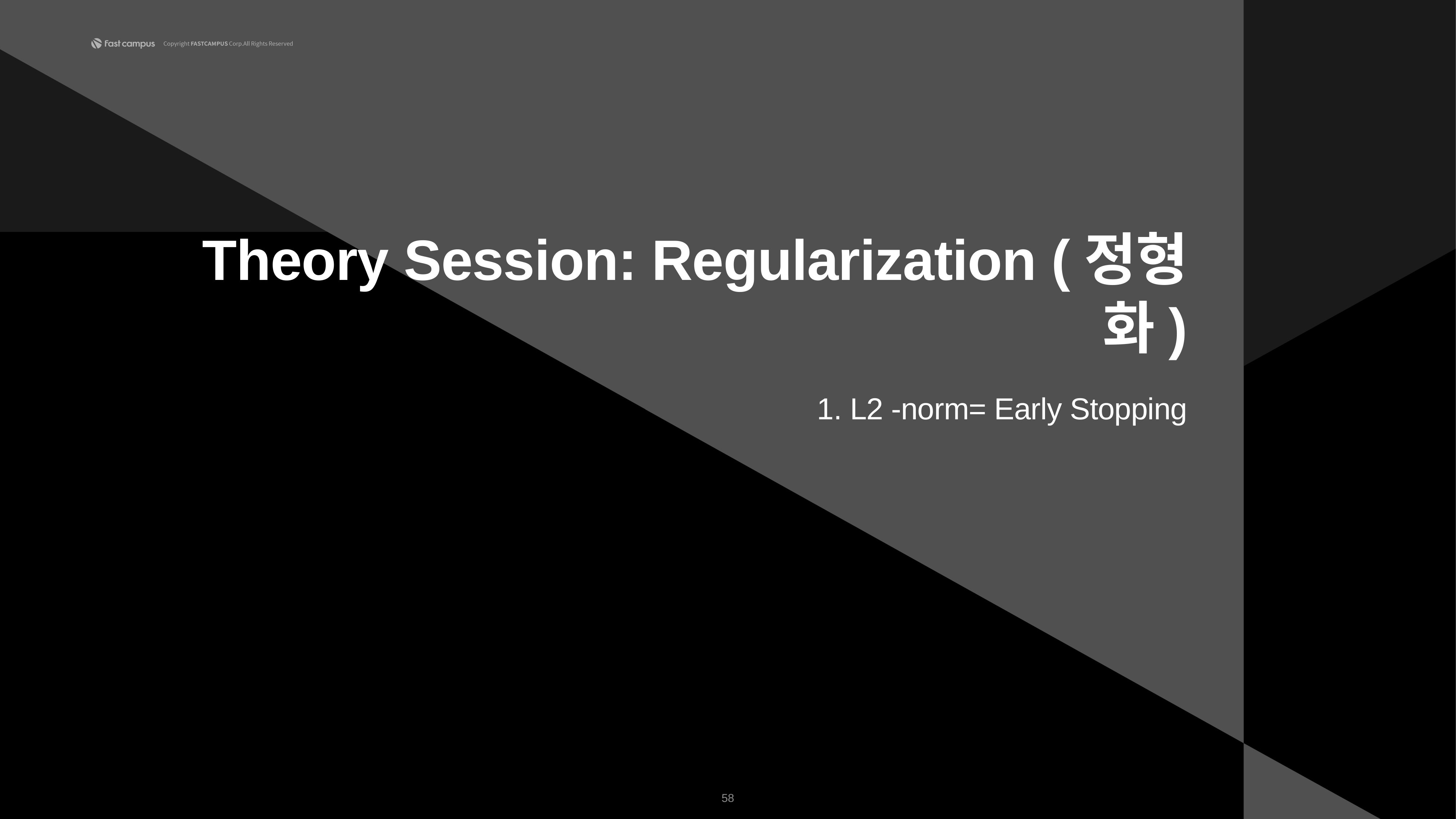

Theory Session: Regularization (정형화)

1. L2 -norm= Early Stopping
58